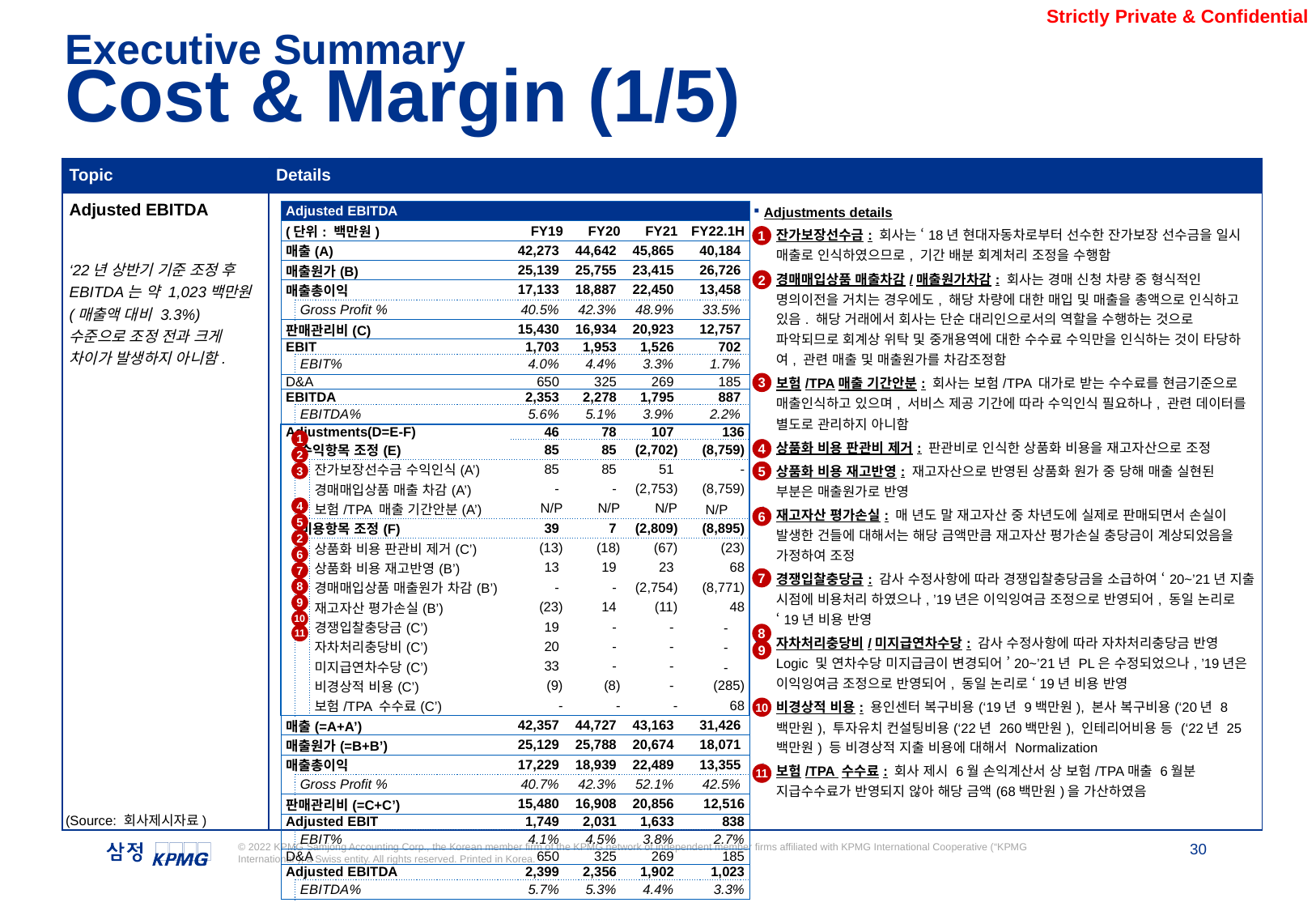

Executive Summary
Cost & Margin (1/5)
| Topic | Details |
| --- | --- |
| Adjusted EBITDA ‘22년 상반기 기준 조정 후 EBITDA는 약 1,023백만원 (매출액 대비 3.3%) 수준으로 조정 전과 크게 차이가 발생하지 아니함. | Adjustments details 잔가보장선수금: 회사는 ‘18년 현대자동차로부터 선수한 잔가보장 선수금을 일시 매출로 인식하였으므로, 기간 배분 회계처리 조정을 수행함 경매매입상품 매출차감/매출원가차감: 회사는 경매 신청 차량 중 형식적인 명의이전을 거치는 경우에도, 해당 차량에 대한 매입 및 매출을 총액으로 인식하고 있음. 해당 거래에서 회사는 단순 대리인으로서의 역할을 수행하는 것으로 파악되므로 회계상 위탁 및 중개용역에 대한 수수료 수익만을 인식하는 것이 타당하여, 관련 매출 및 매출원가를 차감조정함 보험/TPA매출 기간안분: 회사는 보험/TPA 대가로 받는 수수료를 현금기준으로 매출인식하고 있으며, 서비스 제공 기간에 따라 수익인식 필요하나, 관련 데이터를 별도로 관리하지 아니함 상품화 비용 판관비 제거: 판관비로 인식한 상품화 비용을 재고자산으로 조정 상품화 비용 재고반영: 재고자산으로 반영된 상품화 원가 중 당해 매출 실현된 부분은 매출원가로 반영 재고자산 평가손실: 매 년도 말 재고자산 중 차년도에 실제로 판매되면서 손실이 발생한 건들에 대해서는 해당 금액만큼 재고자산 평가손실 충당금이 계상되었음을 가정하여 조정 경쟁입찰충당금: 감사 수정사항에 따라 경쟁입찰충당금을 소급하여 ‘20~’21년 지출 시점에 비용처리 하였으나, ’19년은 이익잉여금 조정으로 반영되어, 동일 논리로 ‘19년 비용 반영 자차처리충당비/미지급연차수당: 감사 수정사항에 따라 자차처리충당금 반영 Logic 및 연차수당 미지급금이 변경되어 ’20~’21년 PL은 수정되었으나, ’19년은 이익잉여금 조정으로 반영되어, 동일 논리로 ‘19년 비용 반영 비경상적 비용: 용인센터 복구비용(‘19년 9백만원), 본사 복구비용(‘20년 8백만원), 투자유치 컨설팅비용(‘22년 260백만원), 인테리어비용 등 (‘22년 25백만원) 등 비경상적 지출 비용에 대해서 Normalization 보험/TPA 수수료: 회사 제시 6월 손익계산서 상 보험/TPA매출 6월분 지급수수료가 반영되지 않아 해당 금액(68백만원)을 가산하였음 |
| Adjusted EBITDA |  |  |  |  |  |  |
| --- | --- | --- | --- | --- | --- | --- |
| (단위: 백만원) |  |  | FY19 | FY20 | FY21 | FY22.1H |
| 매출(A) |  |  | 42,273 | 44,642 | 45,865 | 40,184 |
| 매출원가(B) |  |  | 25,139 | 25,755 | 23,415 | 26,726 |
| 매출총이익 |  |  | 17,133 | 18,887 | 22,450 | 13,458 |
|  | Gross Profit % |  | 40.5% | 42.3% | 48.9% | 33.5% |
| 판매관리비(C) |  |  | 15,430 | 16,934 | 20,923 | 12,757 |
| EBIT |  |  | 1,703 | 1,953 | 1,526 | 702 |
|  | EBIT% |  | 4.0% | 4.4% | 3.3% | 1.7% |
| D&A |  |  | 650 | 325 | 269 | 185 |
| EBITDA |  |  | 2,353 | 2,278 | 1,795 | 887 |
|  | EBITDA% |  | 5.6% | 5.1% | 3.9% | 2.2% |
| Adjustments(D=E-F) |  |  | 46 | 78 | 107 | 136 |
|  | 수익항목 조정(E) |  | 85 | 85 | (2,702) | (8,759) |
|  |  | 잔가보장선수금 수익인식(A’) | 85 | 85 | 51 | - |
|  |  | 경매매입상품 매출 차감(A’) | - | - | (2,753) | (8,759) |
|  |  | 보험/TPA 매출 기간안분(A’) | N/P | N/P | N/P | N/P |
|  | 비용항목 조정(F) |  | 39 | 7 | (2,809) | (8,895) |
|  |  | 상품화 비용 판관비 제거(C’) | (13) | (18) | (67) | (23) |
|  |  | 상품화 비용 재고반영(B’) | 13 | 19 | 23 | 68 |
|  |  | 경매매입상품 매출원가 차감(B’) | - | - | (2,754) | (8,771) |
|  |  | 재고자산 평가손실(B’) | (23) | 14 | (11) | 48 |
|  |  | 경쟁입찰충당금(C’) | 19 | - | - | - |
|  |  | 자차처리충당비(C’) | 20 | - | - | - |
|  |  | 미지급연차수당(C’) | 33 | - | - | - |
|  |  | 비경상적 비용(C’) | (9) | (8) | - | (285) |
|  |  | 보험/TPA 수수료(C’) | - | - | - | 68 |
| 매출(=A+A’) |  |  | 42,357 | 44,727 | 43,163 | 31,426 |
| 매출원가(=B+B’) |  |  | 25,129 | 25,788 | 20,674 | 18,071 |
| 매출총이익 |  |  | 17,229 | 18,939 | 22,489 | 13,355 |
|  | Gross Profit % |  | 40.7% | 42.3% | 52.1% | 42.5% |
| 판매관리비(=C+C’) |  |  | 15,480 | 16,908 | 20,856 | 12,516 |
| Adjusted EBIT |  |  | 1,749 | 2,031 | 1,633 | 838 |
|  | EBIT% |  | 4.1% | 4.5% | 3.8% | 2.7% |
| D&A |  |  | 650 | 325 | 269 | 185 |
| Adjusted EBITDA |  |  | 2,399 | 2,356 | 1,902 | 1,023 |
|  | EBITDA% |  | 5.7% | 5.3% | 4.4% | 3.3% |
1
2
3
1
4
2
5
3
4
6
5
2
6
7
7
8
9
10
8
11
9
10
11
(Source: 회사제시자료)